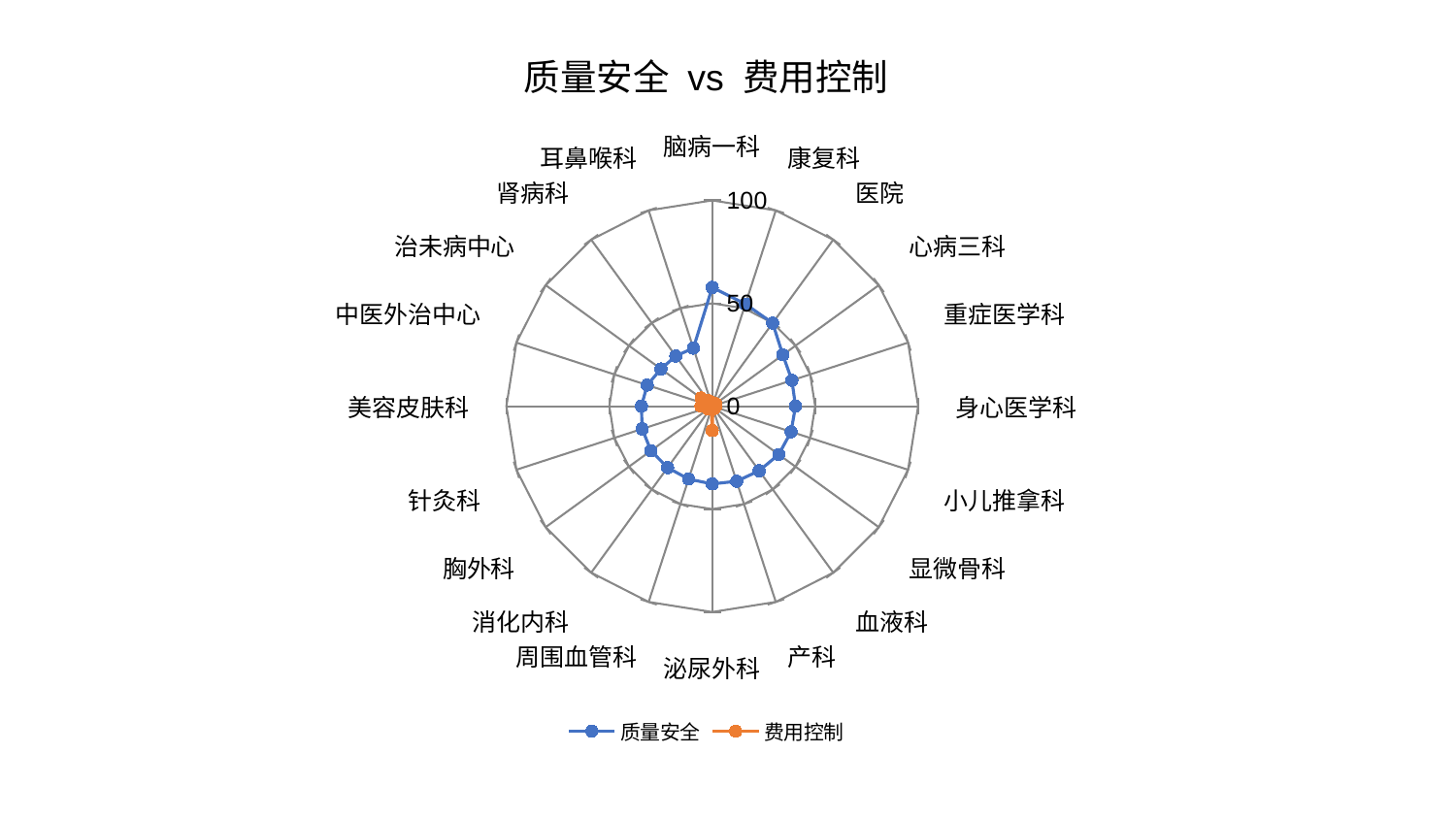

### Chart: 质量安全 vs 费用控制

| Category | 质量安全 | 费用控制 |
|---|---|---|
| 脑病一科 | 57.71013197851139 | 1.0083793211637753 |
| 康复科 | 52.164851349486796 | 0.7091202616060098 |
| 医院 | 49.92987611387931 | 1.6188684642420708 |
| 心病三科 | 42.395273362357734 | 2.062183597171868 |
| 重症医学科 | 40.697185534923634 | 1.0774888330152277 |
| 身心医学科 | 40.46371799532683 | 1.787236683147801 |
| 小儿推拿科 | 40.27424241058168 | 1.1230332190435888 |
| 显微骨科 | 39.94199878017633 | 0.5653274260694886 |
| 血液科 | 38.79080087505413 | 1.4996065719958536 |
| 产科 | 38.34965613311685 | 1.101538339680465 |
| 泌尿外科 | 37.780727646406675 | 11.848782666878709 |
| 周围血管科 | 37.25063526495556 | 1.4883982943627951 |
| 消化内科 | 36.91602864122024 | 0.7722341092967134 |
| 胸外科 | 36.81965696060858 | 2.4297081270369176 |
| 针灸科 | 35.795859582776814 | 1.333841479464882 |
| 美容皮肤科 | 34.41180579794376 | 5.470920110331017 |
| 中医外治中心 | 33.20863763426998 | 0.733228733327664 |
| 治未病中心 | 30.790808006644777 | 6.695237095752467 |
| 肾病科 | 30.15050375530391 | 3.199805297924142 |
| 耳鼻喉科 | 29.65828656214915 | 2.254768194126356 |
15